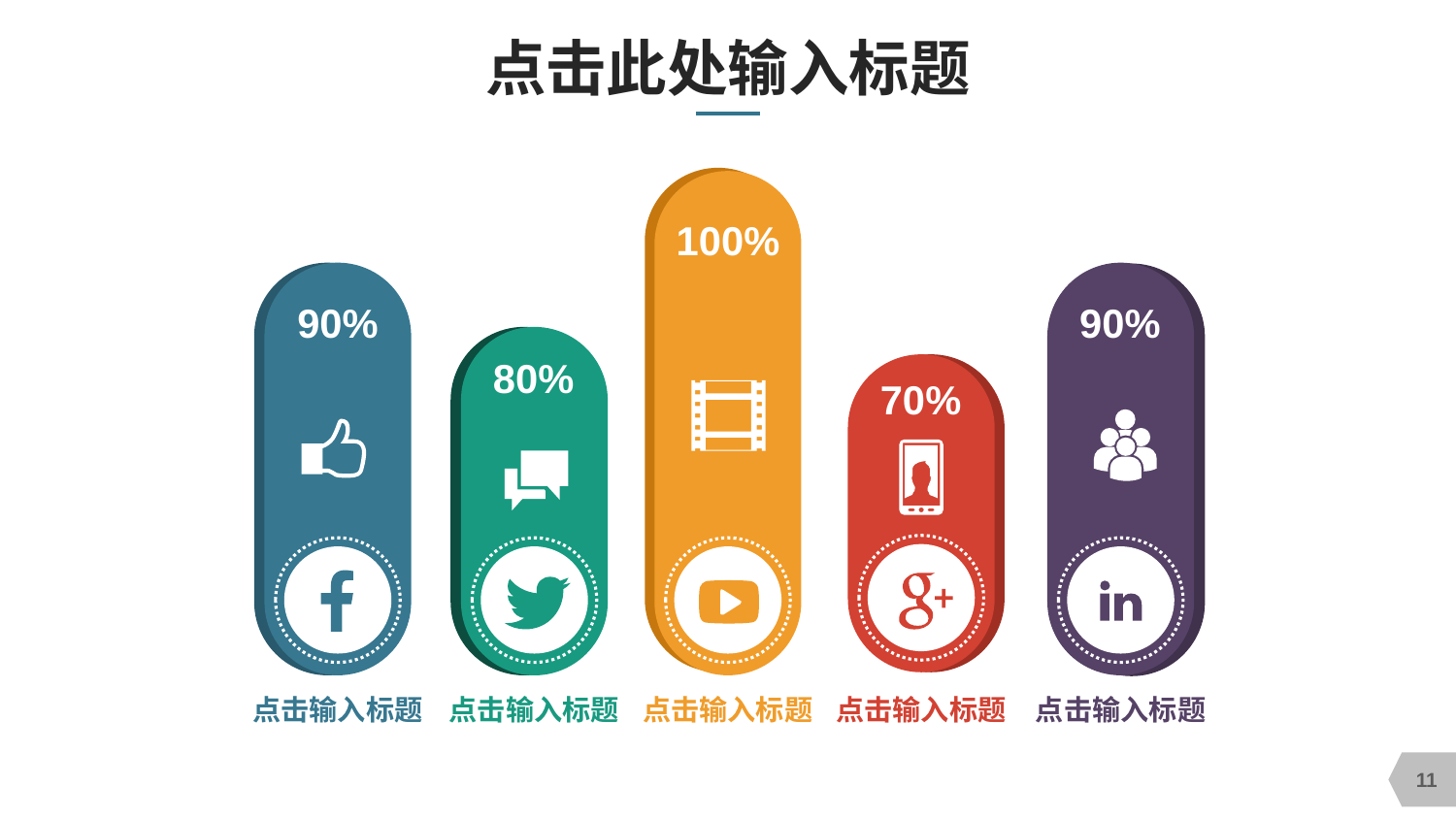

# 点击此处输入标题

100%

90%
90%

80%

70%

点击输入标题
点击输入标题
点击输入标题
点击输入标题
点击输入标题
11